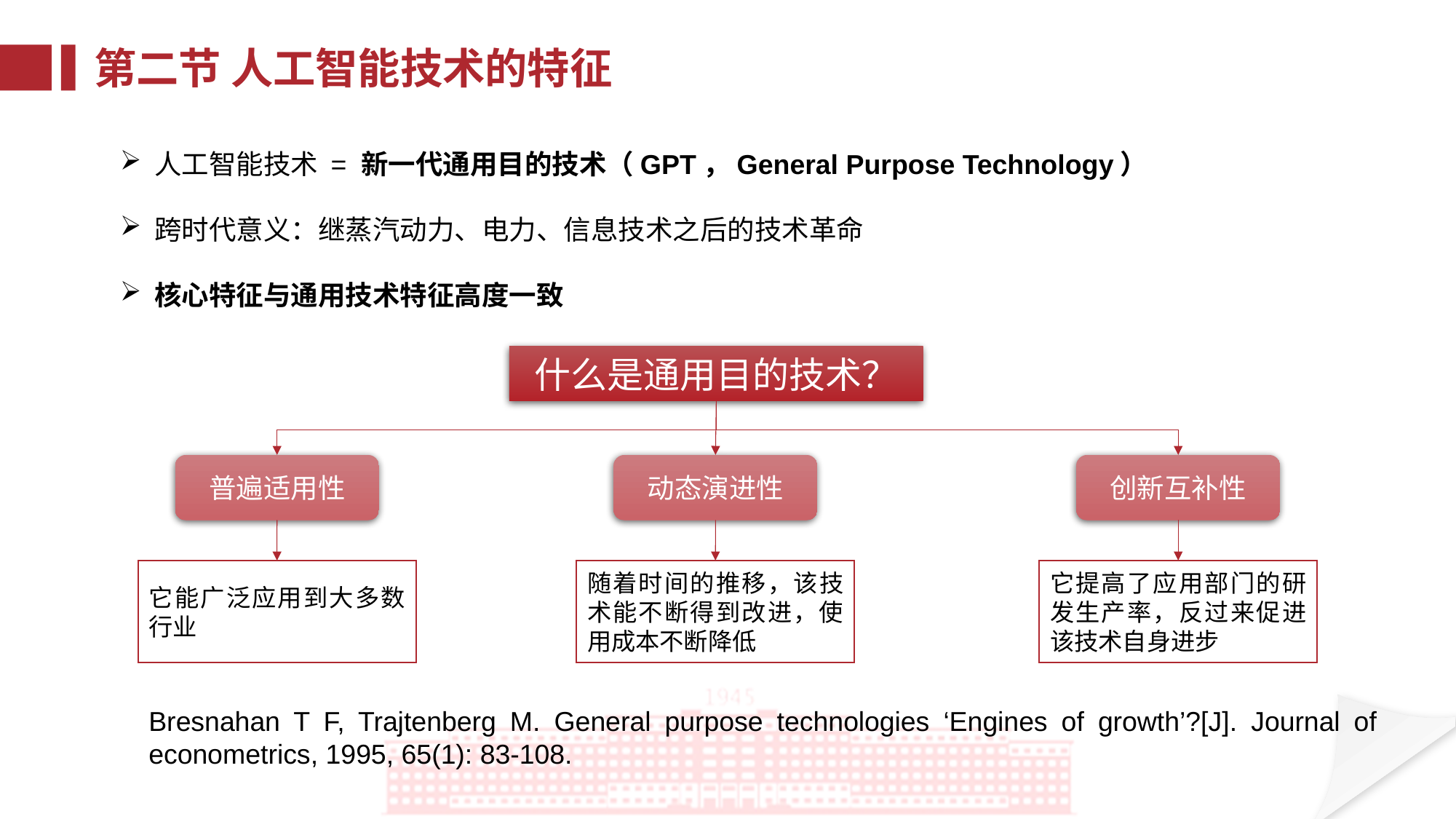

第二节 人工智能技术的特征
人工智能技术 = 新一代通用目的技术（GPT，General Purpose Technology）
跨时代意义：继蒸汽动力、电力、信息技术之后的技术革命
核心特征与通用技术特征高度一致
什么是通用目的技术？
普遍适用性
动态演进性
创新互补性
它能广泛应用到大多数行业
随着时间的推移，该技术能不断得到改进，使用成本不断降低
它提高了应用部门的研发生产率，反过来促进该技术自身进步
Bresnahan T F, Trajtenberg M. General purpose technologies ‘Engines of growth’?[J]. Journal of econometrics, 1995, 65(1): 83-108.